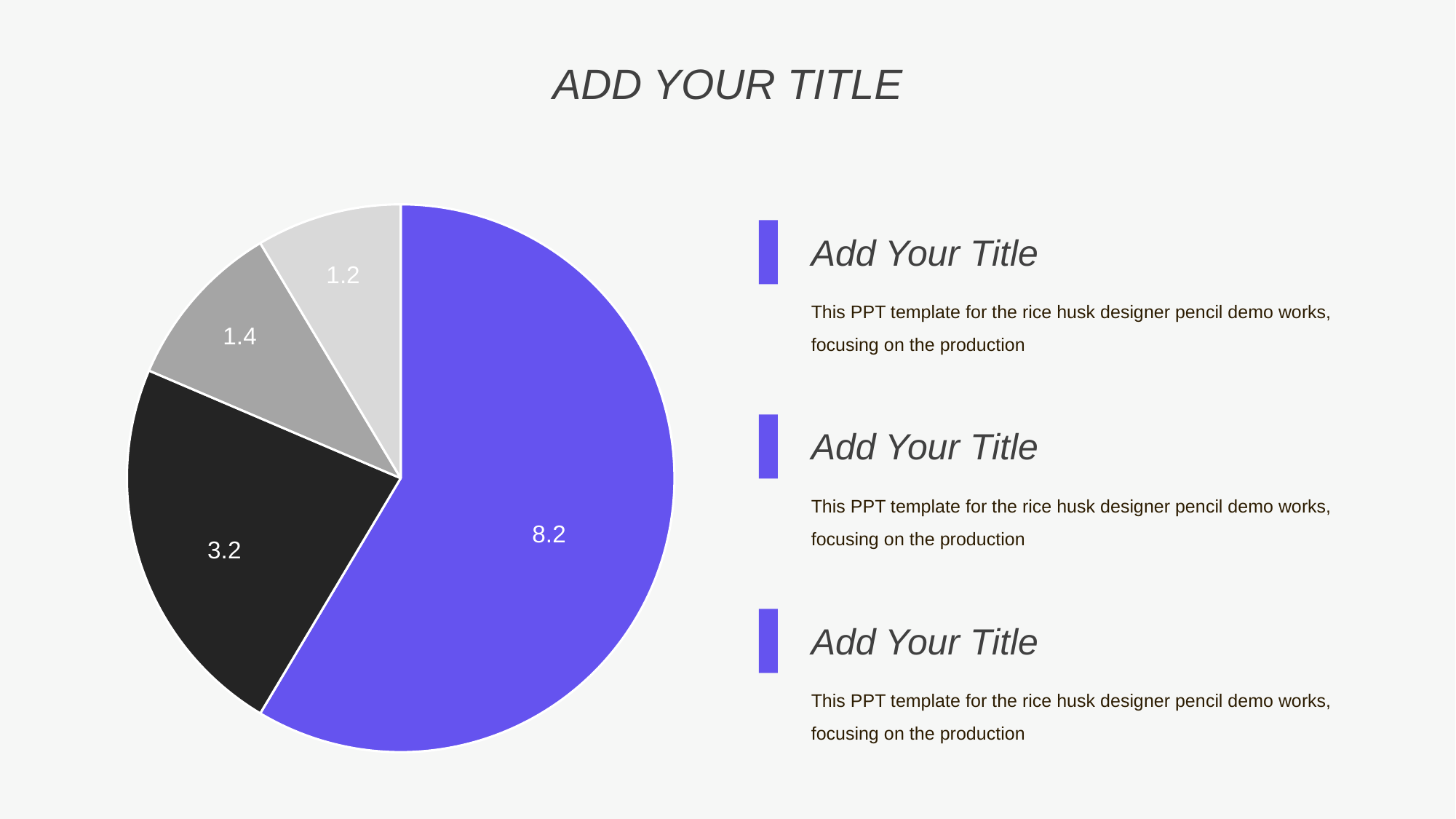

ADD YOUR TITLE

### Chart

| Category | 销售额 |
|---|---|
| 第一季度 | 8.2 |
| 第二季度 | 3.2 |
| 第三季度 | 1.4 |
| 第四季度 | 1.2 |
Add Your Title
This PPT template for the rice husk designer pencil demo works, focusing on the production

Add Your Title
This PPT template for the rice husk designer pencil demo works, focusing on the production

Add Your Title
This PPT template for the rice husk designer pencil demo works, focusing on the production